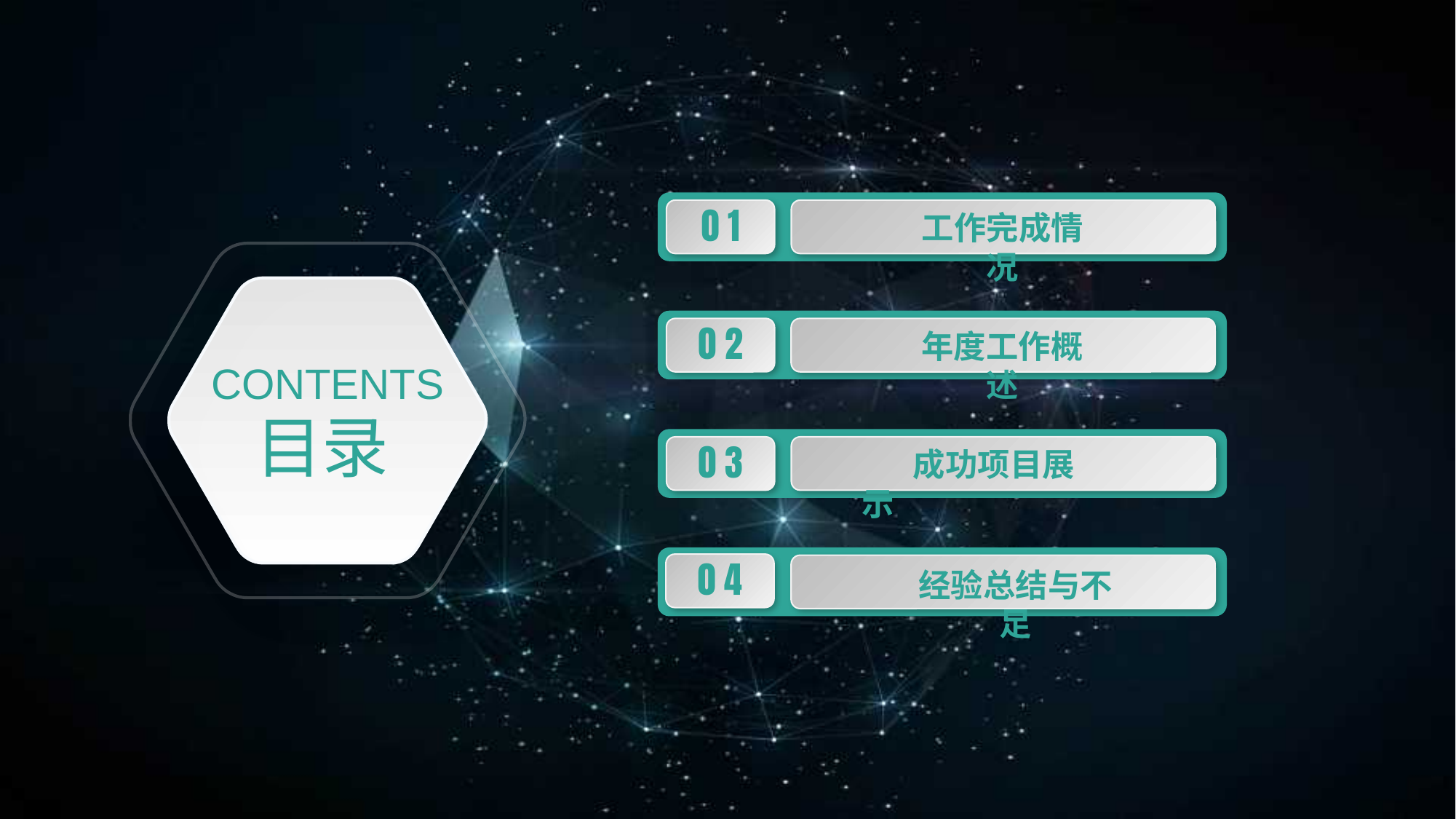

工作完成情况
0 1

CONTENTS
目录

年度工作概述
0 2

      成功项目展示
0 3

0 4
经验总结与不足